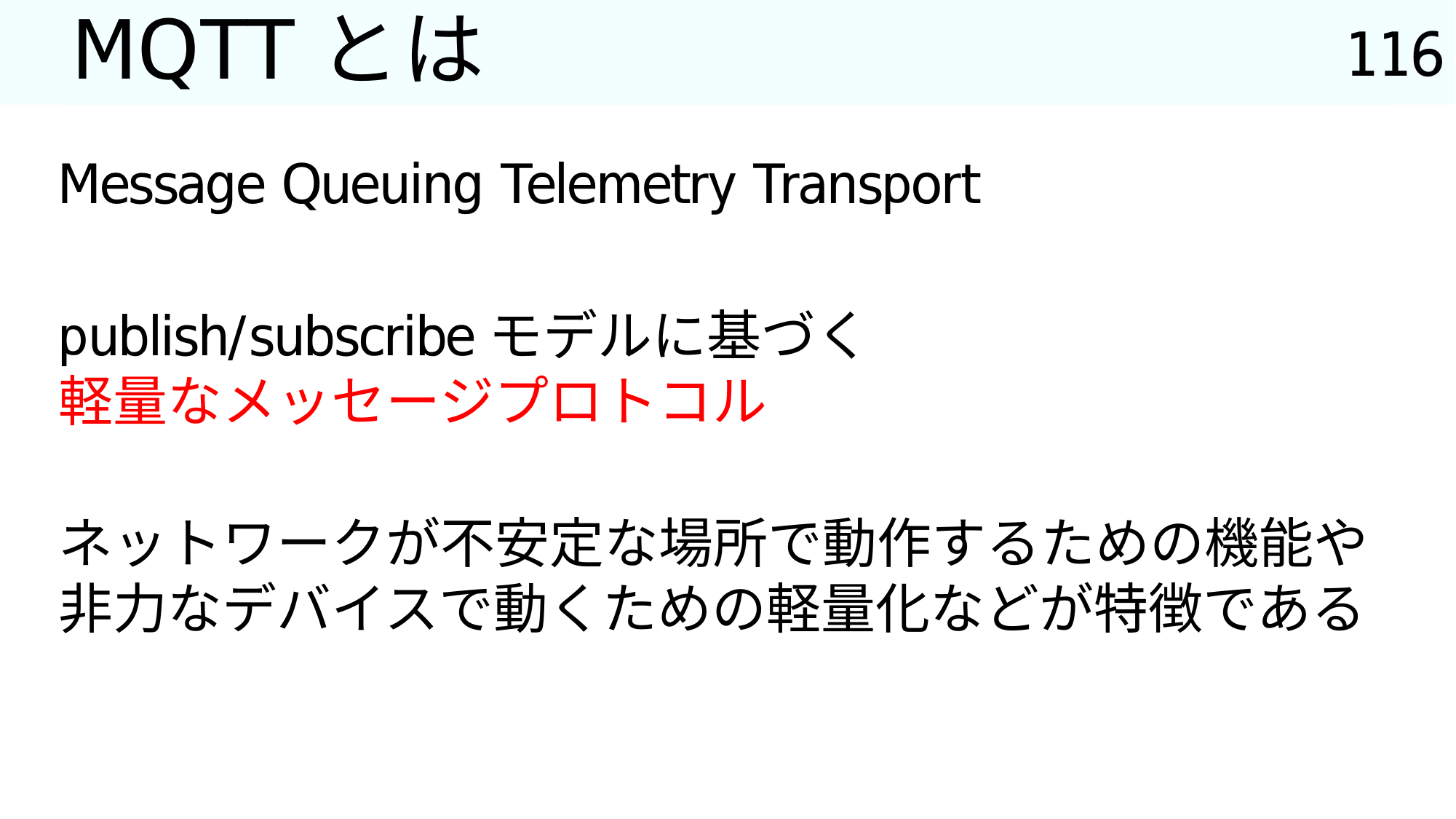

116
# MQTTとは
Message Queuing Telemetry Transport

publish/subscribeモデルに基づく
軽量なメッセージプロトコル
ネットワークが不安定な場所で動作するための機能や
非力なデバイスで動くための軽量化などが特徴である